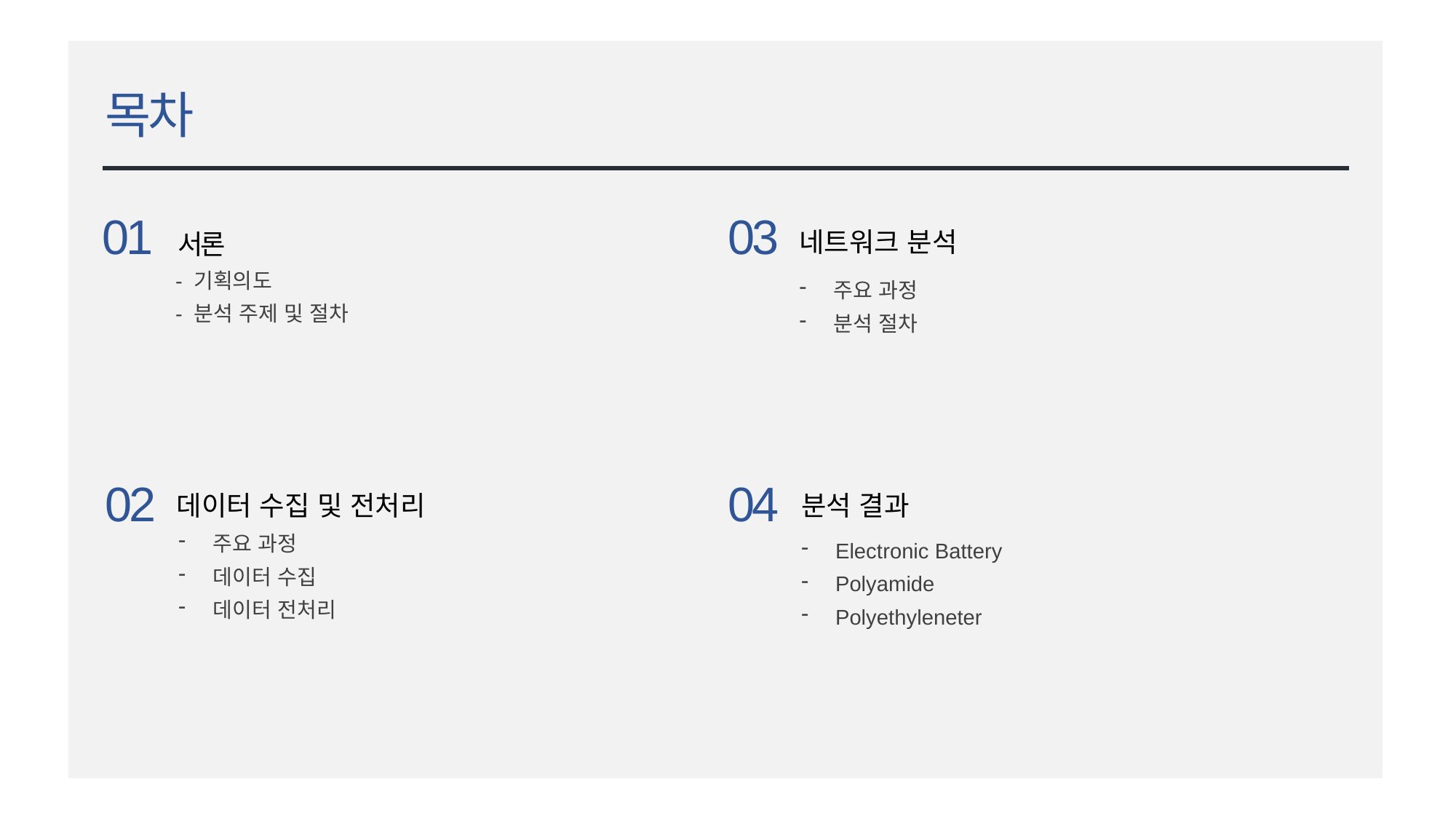

목차
01   서론

03
네트워크 분석
주요 과정
분석 절차
- 기획의도
- 분석 주제 및 절차

02
데이터 수집 및 전처리
주요 과정
데이터 수집
데이터 전처리
04
분석 결과
Electronic Battery
Polyamide
Polyethyleneter